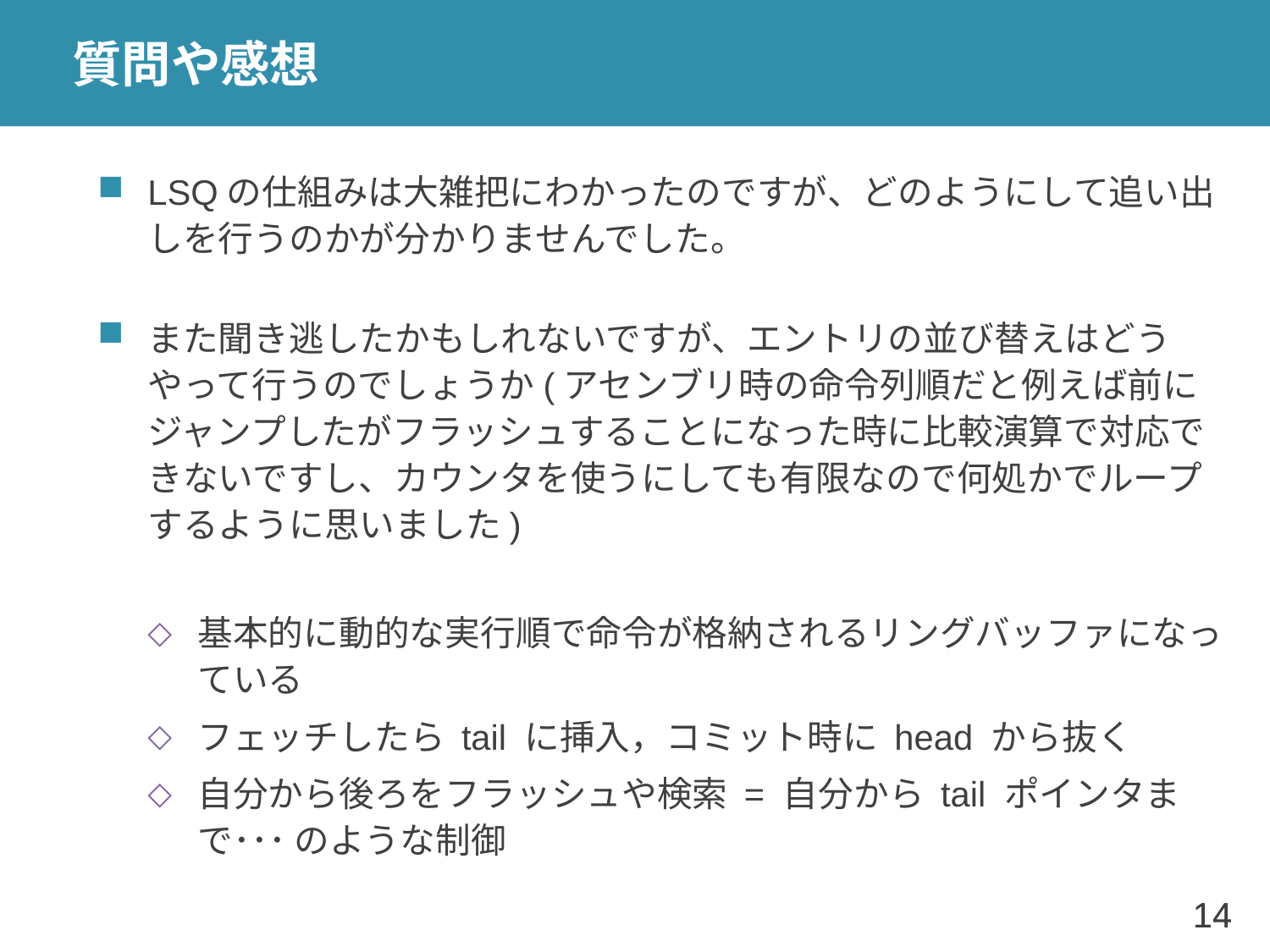

# 質問や感想
LSQの仕組みは大雑把にわかったのですが、どのようにして追い出しを行うのかが分かりませんでした。
また聞き逃したかもしれないですが、エントリの並び替えはどうやって行うのでしょうか(アセンブリ時の命令列順だと例えば前にジャンプしたがフラッシュすることになった時に比較演算で対応できないですし、カウンタを使うにしても有限なので何処かでループするように思いました)
基本的に動的な実行順で命令が格納されるリングバッファになっている
フェッチしたら tail に挿入，コミット時に head から抜く
自分から後ろをフラッシュや検索 = 自分から tail ポインタまで･･･ のような制御